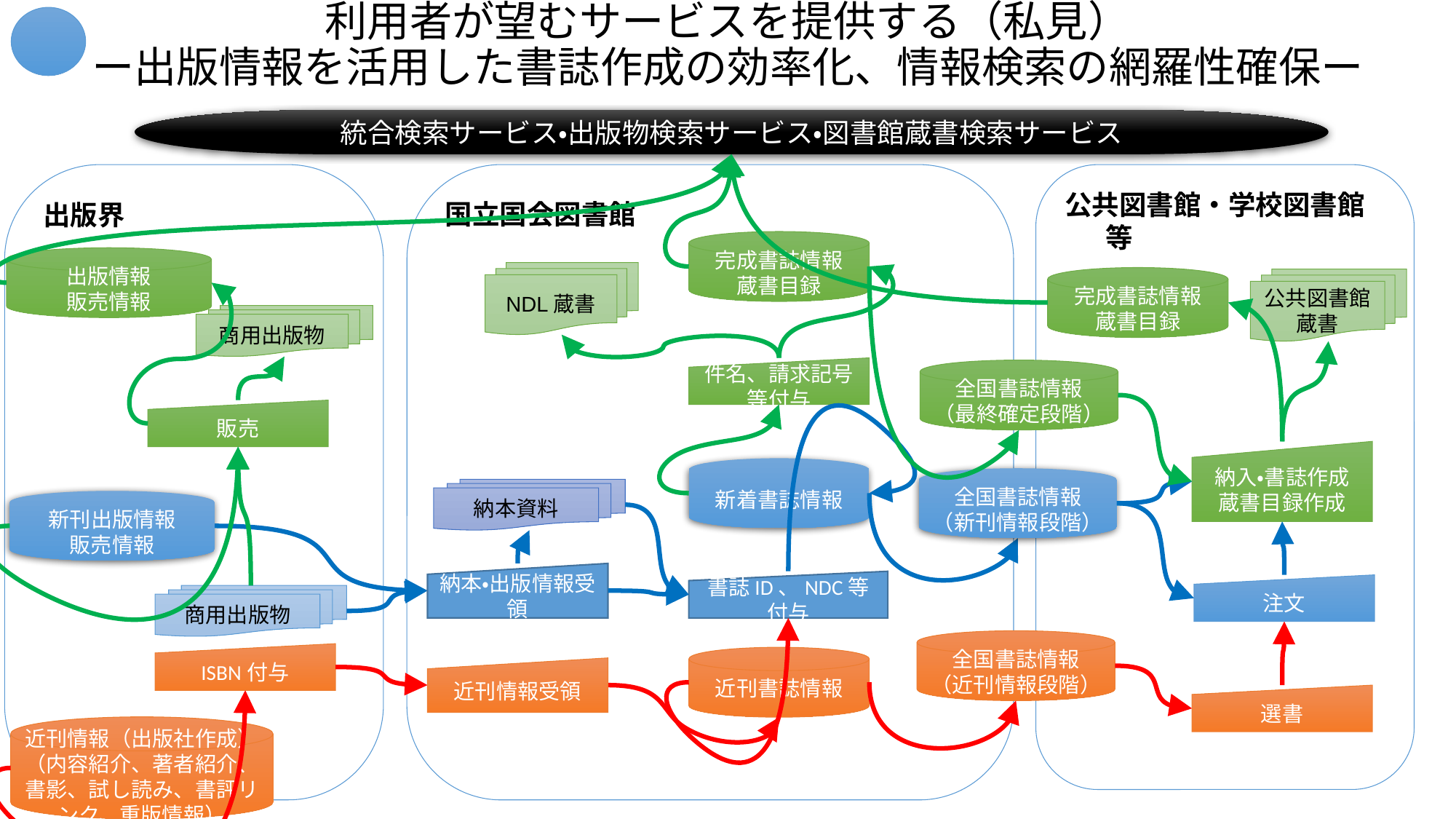

# 利用者が望むサービスを提供する（私見） ー出版情報を活用した書誌作成の効率化、情報検索の網羅性確保ー

統合検索サービス・出版物検索サービス・図書館蔵書検索サービス
出版界
国立国会図書館
公共図書館・学校図書館等
完成書誌情報
蔵書目録
出版情報
販売情報
NDL蔵書
完成書誌情報
蔵書目録
公共図書館
蔵書
商用出版物
件名、請求記号等付与
全国書誌情報
（最終確定段階）
販売
納入・書誌作成
蔵書目録作成
新着書誌情報
全国書誌情報
（新刊情報段階）
納本資料
新刊出版情報
販売情報
納本・出版情報受領
書誌ID、NDC等付与
注文
商用出版物
全国書誌情報
（近刊情報段階）
ISBN付与
近刊書誌情報
近刊情報受領
選書
近刊情報（出版社作成）
（内容紹介、著者紹介、書影、試し読み、書評リンク、重版情報）